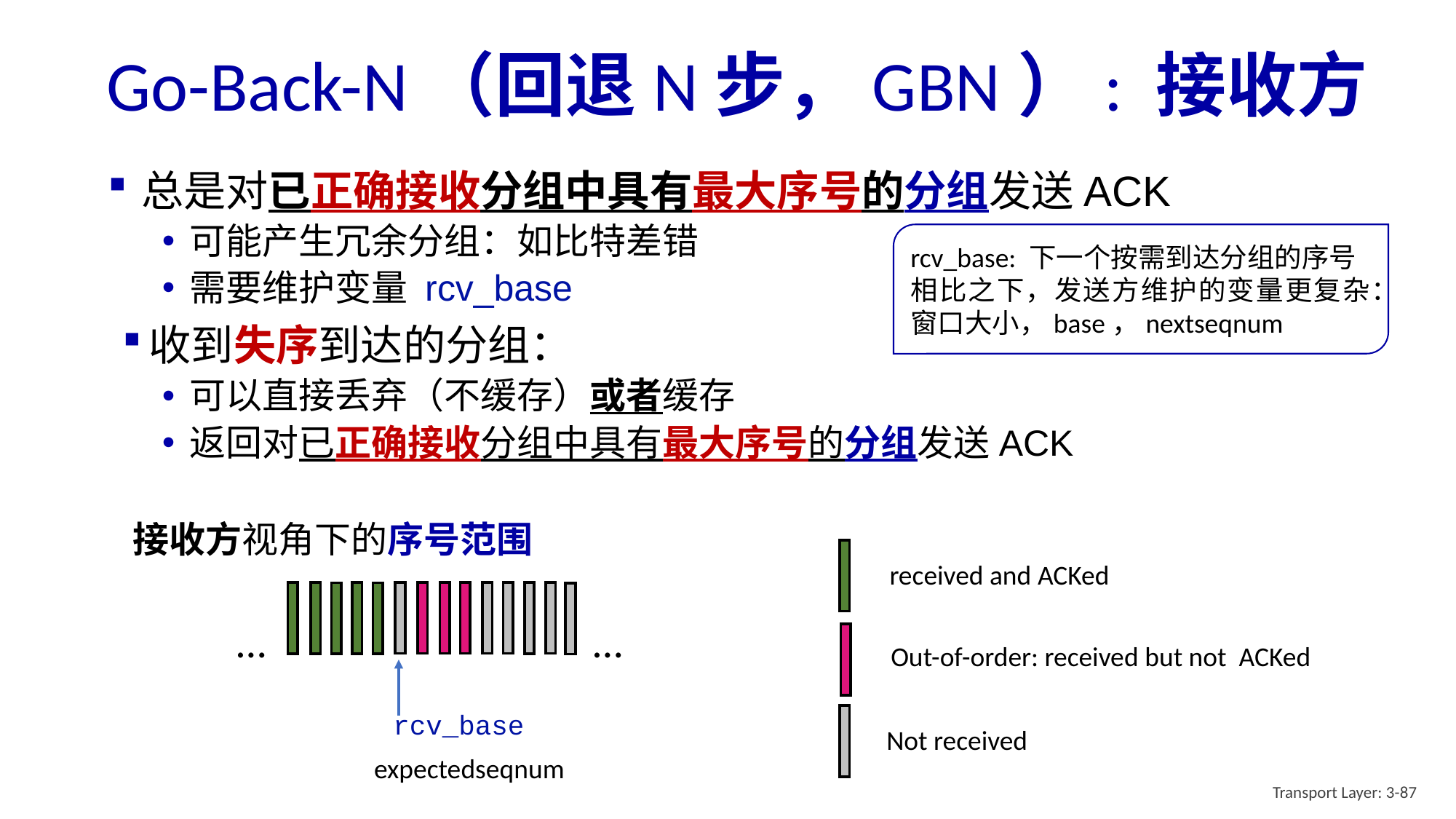

# Go-Back-N（回退N步，GBN）: 接收方
总是对已正确接收分组中具有最大序号的分组发送ACK
可能产生冗余分组：如比特差错
需要维护变量 rcv_base
收到失序到达的分组：
可以直接丢弃（不缓存）或者缓存
返回对已正确接收分组中具有最大序号的分组发送ACK
rcv_base: 下一个按需到达分组的序号
相比之下，发送方维护的变量更复杂：窗口大小，base，nextseqnum
接收方视角下的序号范围

received and ACKed
Out-of-order: received but not  ACKed

Not received

…
…

rcv_base
expectedseqnum
Transport Layer: 3-87